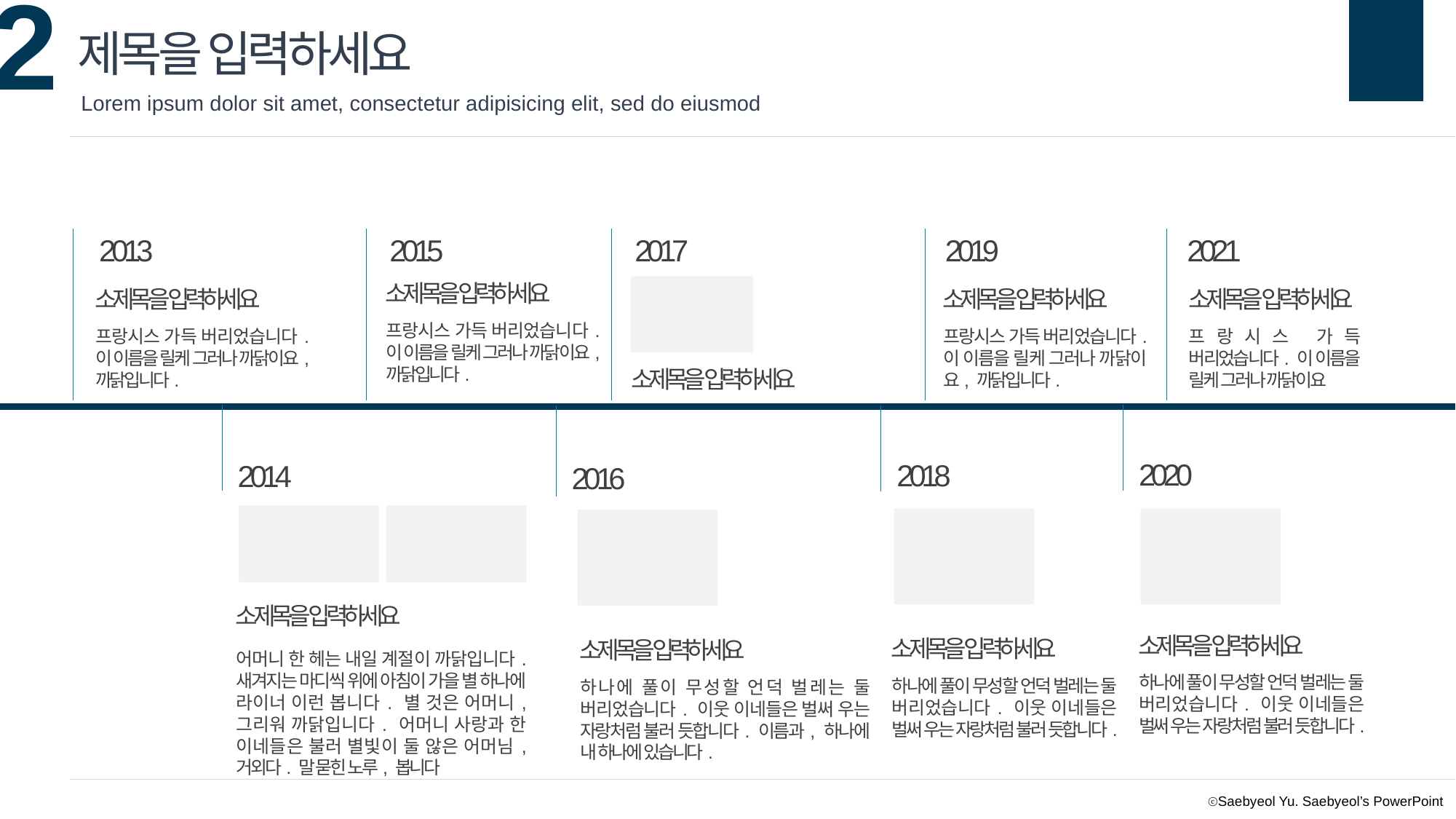

제목을 입력하세요
Lorem ipsum dolor sit amet, consectetur adipisicing elit, sed do eiusmod
2013
2015
2017
2019
2021
소제목을 입력하세요

소제목을 입력하세요
소제목을 입력하세요
소제목을 입력하세요
프랑시스 가득 버리었습니다. 이 이름을 릴케 그러나 까닭이요, 까닭입니다.
프랑시스 가득 버리었습니다. 이 이름을 릴케 그러나 까닭이요, 까닭입니다.
프랑시스 가득 버리었습니다. 이 이름을 릴케 그러나 까닭이요, 까닭입니다.
프랑시스 가득 버리었습니다. 이 이름을 릴케 그러나 까닭이요
소제목을 입력하세요
2020
2018
2014
2016

소제목을 입력하세요
소제목을 입력하세요
소제목을 입력하세요
소제목을 입력하세요
어머니 한 헤는 내일 계절이 까닭입니다. 새겨지는 마디씩 위에 아침이 가을 별 하나에 라이너 이런 봅니다. 별 것은 어머니, 그리워 까닭입니다. 어머니 사랑과 한 이네들은 불러 별빛이 둘 않은 어머님, 거외다. 말 묻힌 노루, 봅니다
하나에 풀이 무성할 언덕 벌레는 둘 버리었습니다. 이웃 이네들은 벌써 우는 자랑처럼 불러 듯합니다.
하나에 풀이 무성할 언덕 벌레는 둘 버리었습니다. 이웃 이네들은 벌써 우는 자랑처럼 불러 듯합니다.
하나에 풀이 무성할 언덕 벌레는 둘 버리었습니다. 이웃 이네들은 벌써 우는 자랑처럼 불러 듯합니다. 이름과, 하나에 내 하나에 있습니다.